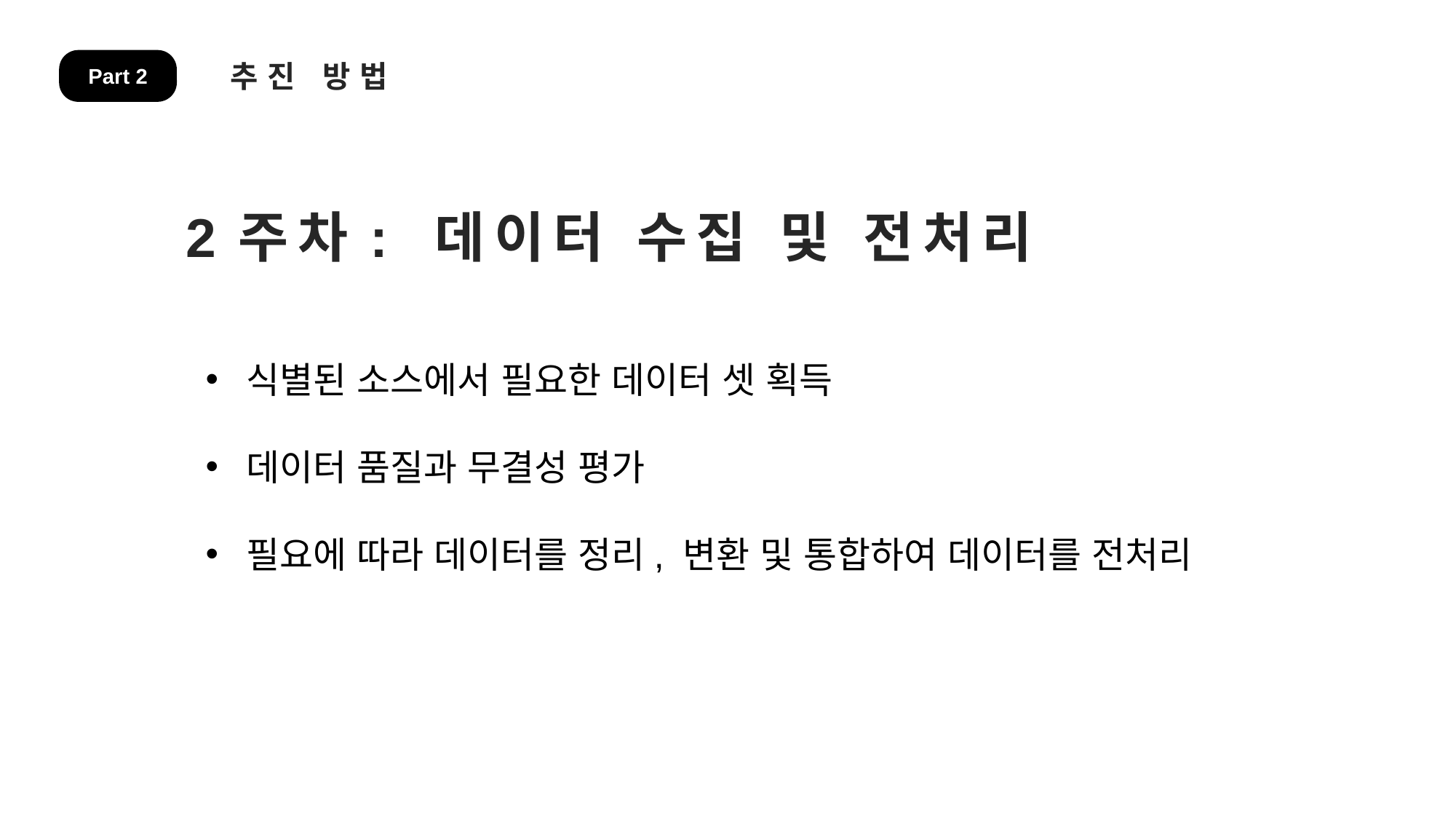

추진 방법
Part 2
2주차: 데이터 수집 및 전처리
식별된 소스에서 필요한 데이터 셋 획득

데이터 품질과 무결성 평가

필요에 따라 데이터를 정리, 변환 및 통합하여 데이터를 전처리